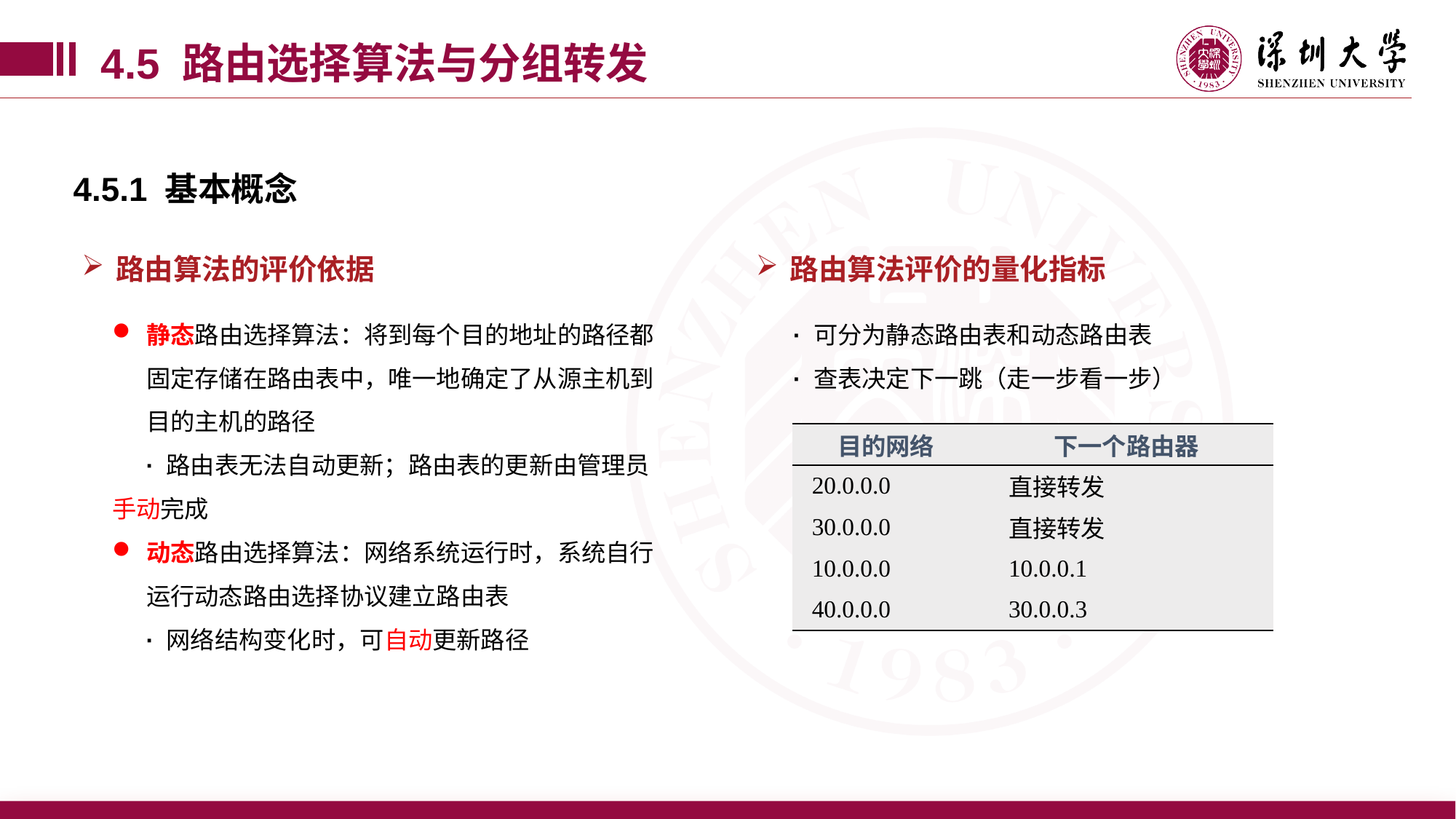

4.5 路由选择算法与分组转发

4.5.1 基本概念
路由算法的评价依据
路由算法评价的量化指标
静态路由选择算法：将到每个目的地址的路径都固定存储在路由表中，唯一地确定了从源主机到目的主机的路径
     · 路由表无法自动更新；路由表的更新由管理员手动完成
动态路由选择算法：网络系统运行时，系统自行运行动态路由选择协议建立路由表
     · 网络结构变化时，可自动更新路径

 · 可分为静态路由表和动态路由表
 · 查表决定下一跳（走一步看一步）
| 目的网络 | 下一个路由器 |
| --- | --- |
| 20.0.0.0 | 直接转发 |
| 30.0.0.0 | 直接转发 |
| 10.0.0.0 | 10.0.0.1 |
| 40.0.0.0 | 30.0.0.3 |